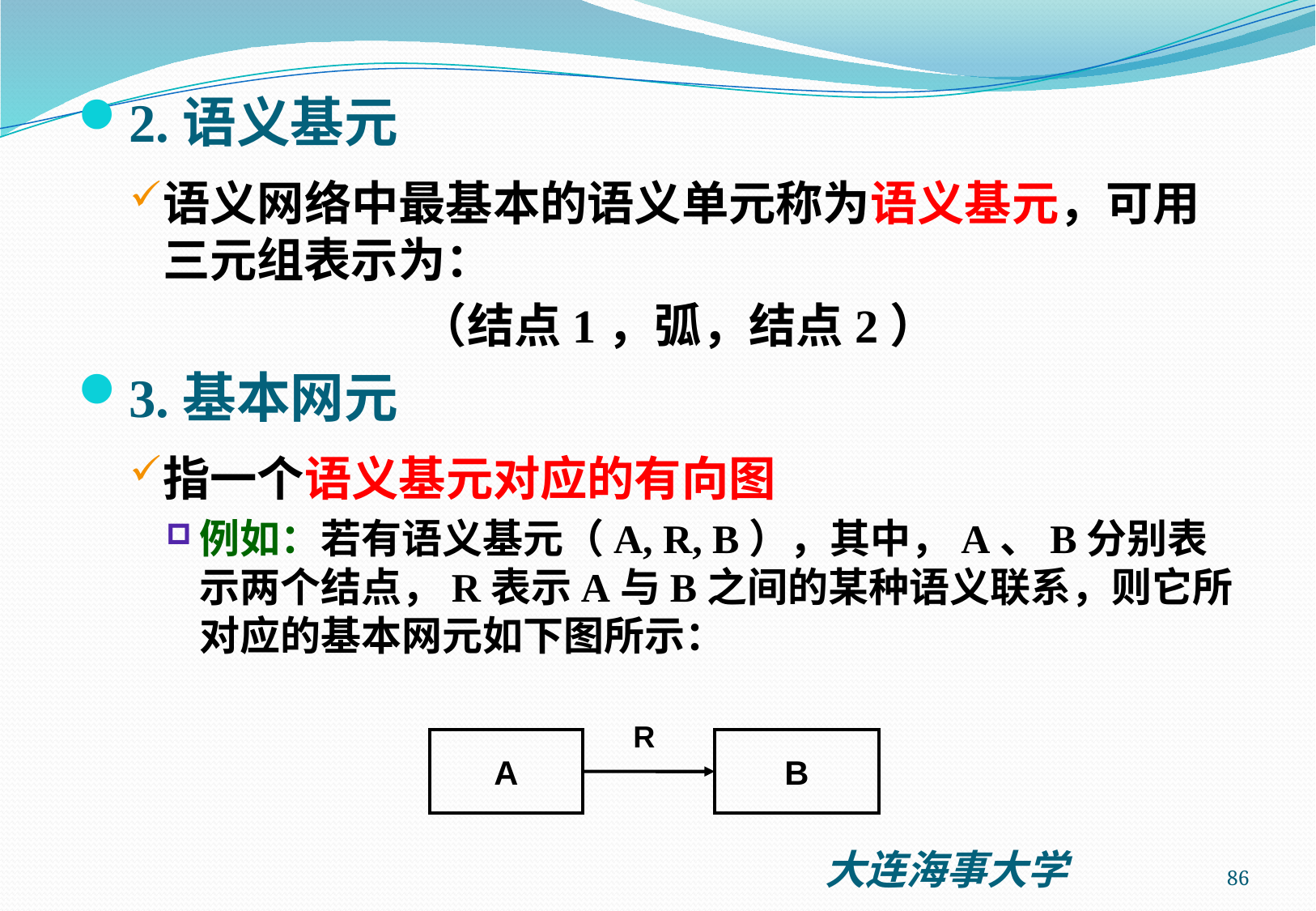

2.语义基元
语义网络中最基本的语义单元称为语义基元，可用三元组表示为：
                          （结点1，弧，结点2）
3.基本网元
指一个语义基元对应的有向图
例如：若有语义基元（A, R, B），其中，A、B分别表示两个结点，R表示A与B之间的某种语义联系，则它所对应的基本网元如下图所示：
R
A
B

86